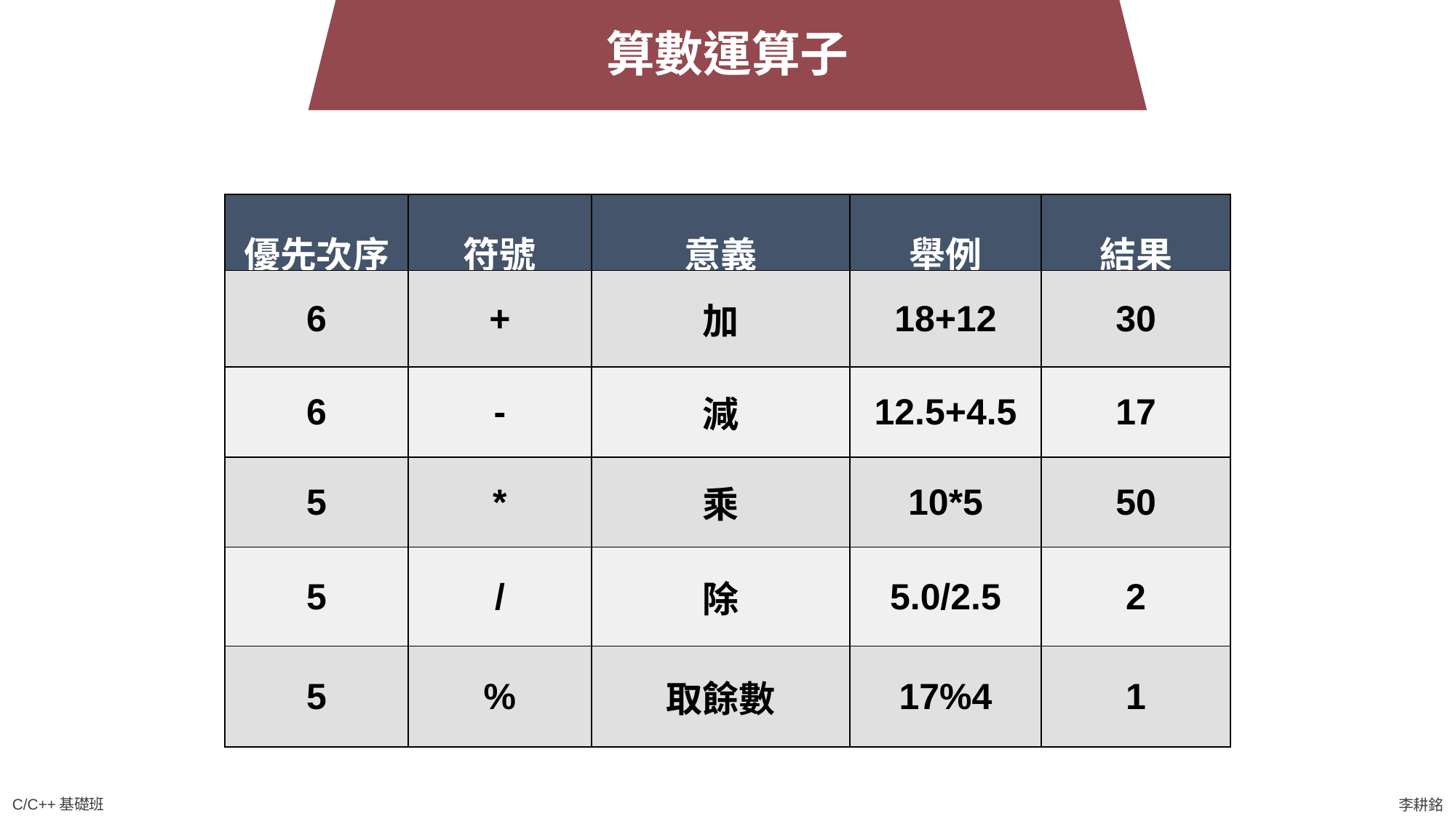

算數運算子
| 優先次序 | 符號 | 意義 | 舉例 | 結果 |
| --- | --- | --- | --- | --- |
| 6 | + | 加 | 18+12 | 30 |
| 6 | - | 減 | 12.5+4.5 | 17 |
| 5 | \* | 乘 | 10\*5 | 50 |
| 5 | / | 除 | 5.0/2.5 | 2 |
| 5 | % | 取餘數 | 17%4 | 1 |
C/C++基礎班
李耕銘